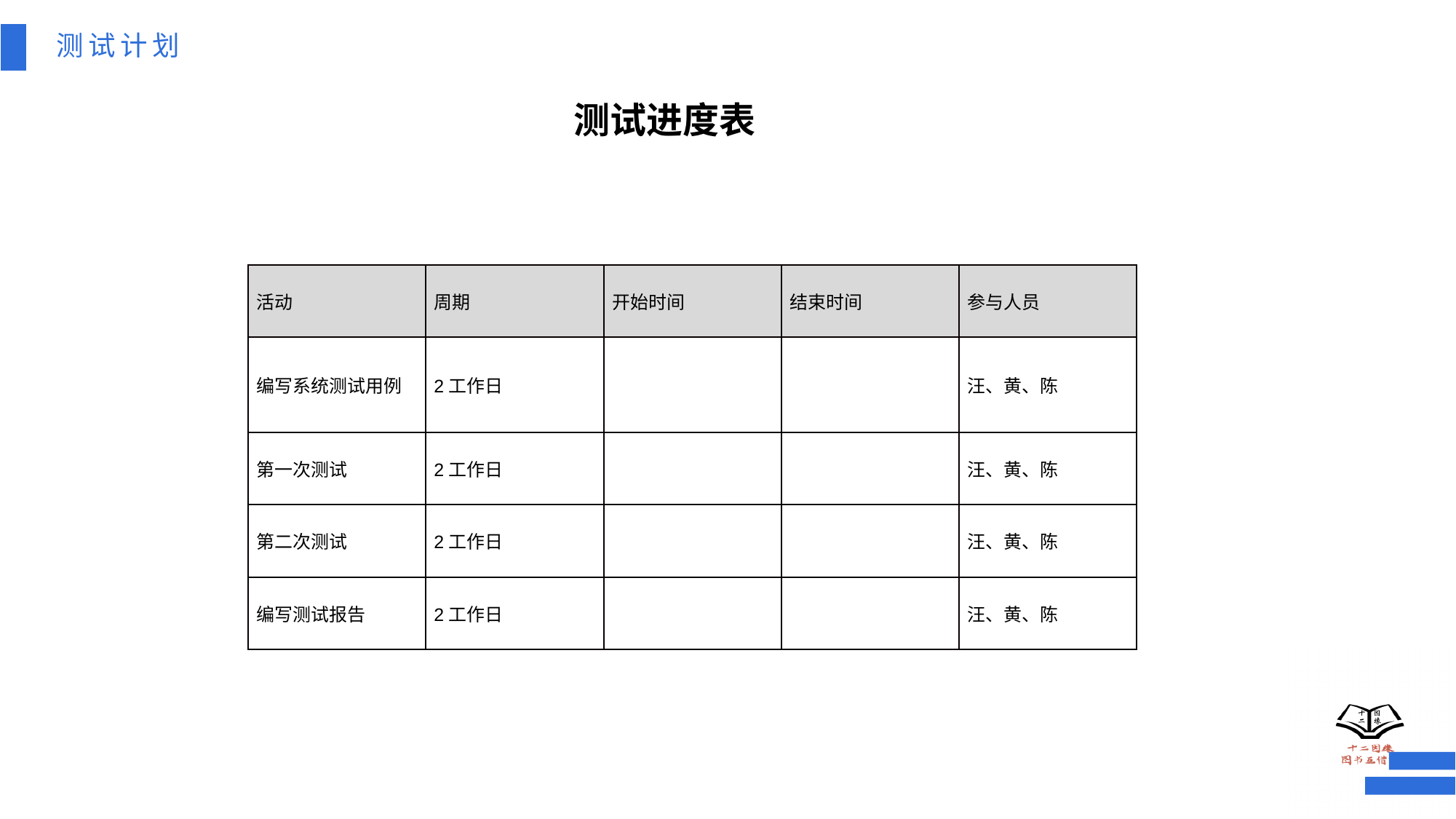

测试计划
测试进度表
| 活动 | 周期 | 开始时间 | 结束时间 | 参与人员 |
| --- | --- | --- | --- | --- |
| 编写系统测试用例 | 2工作日 |  |  | 汪、黄、陈 |
| 第一次测试 | 2工作日 |  |  | 汪、黄、陈 |
| 第二次测试 | 2工作日 |  |  | 汪、黄、陈 |
| 编写测试报告 | 2工作日 |  |  | 汪、黄、陈 |